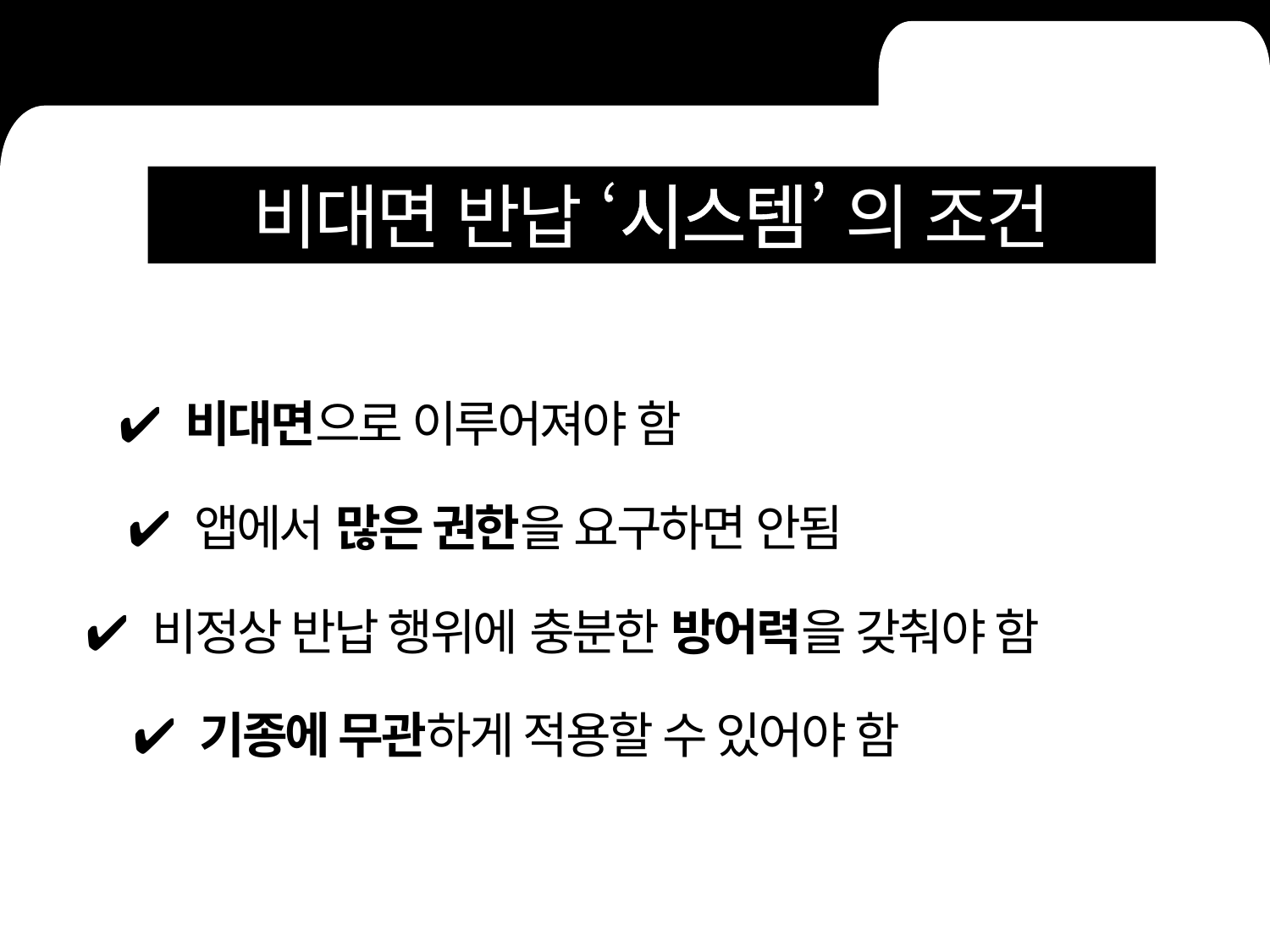

비대면 반납 ‘시스템’ 의 조건
✔ 비대면으로 이루어져야 함
✔ 앱에서 많은 권한을 요구하면 안됨
✔ 비정상 반납 행위에 충분한 방어력을 갖춰야 함
✔ 기종에 무관하게 적용할 수 있어야 함